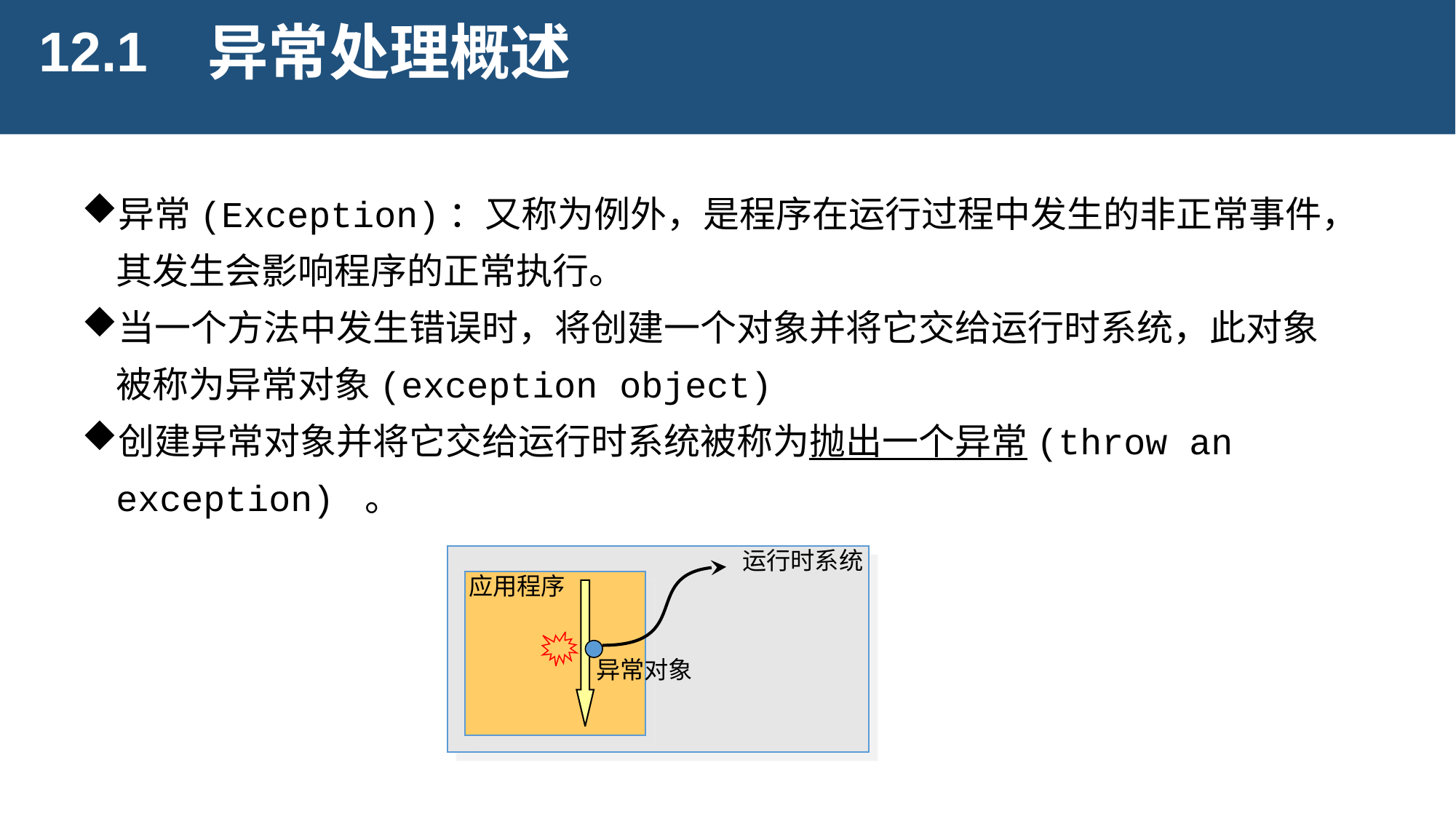

异常处理概述
12.1
异常(Exception)：又称为例外，是程序在运行过程中发生的非正常事件，其发生会影响程序的正常执行。
当一个方法中发生错误时，将创建一个对象并将它交给运行时系统，此对象被称为异常对象(exception object)
创建异常对象并将它交给运行时系统被称为抛出一个异常(throw an exception) 。

运行时系统

应用程序

异常对象